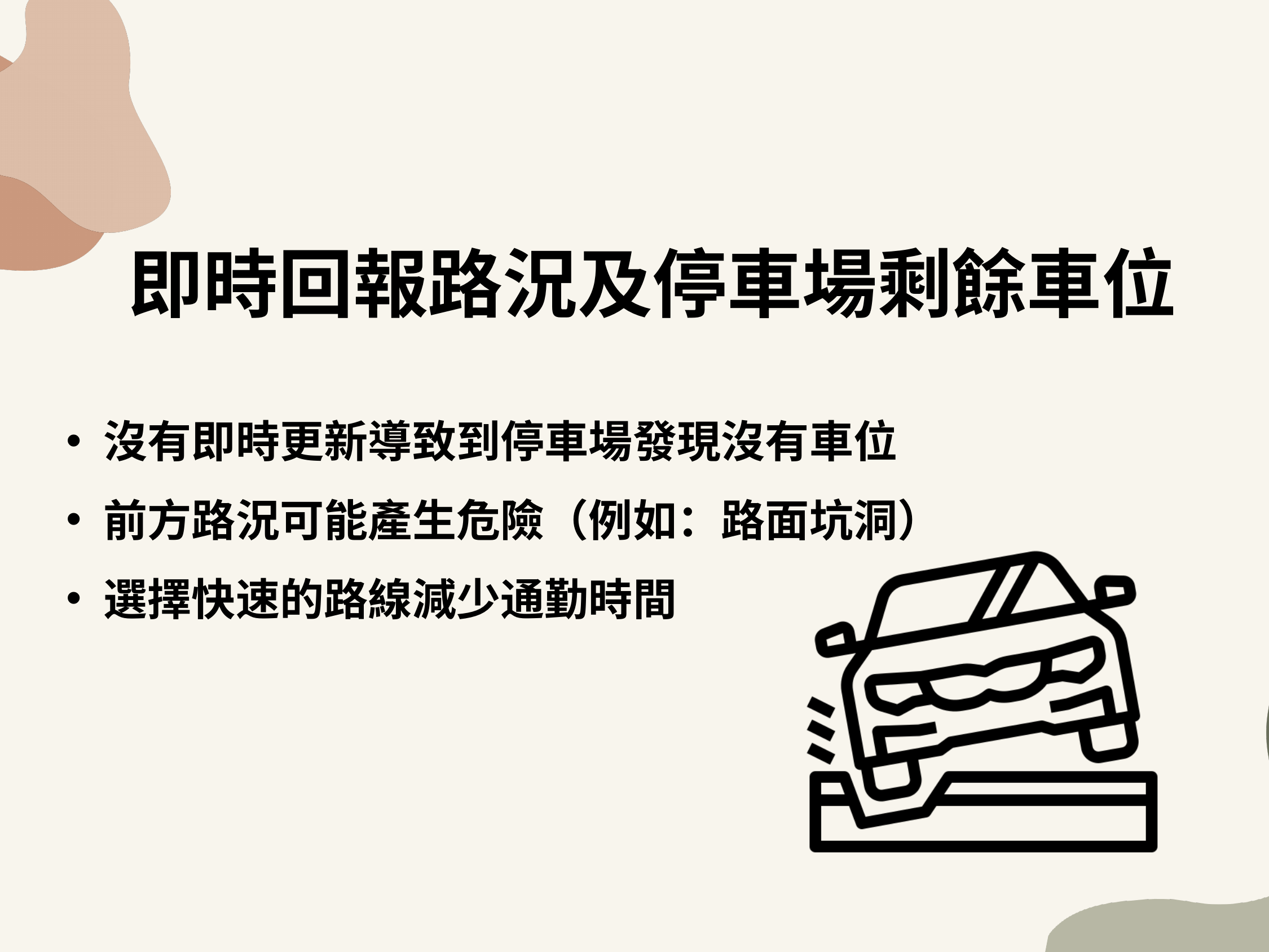

即時回報路況及停車場剩餘車位
沒有即時更新導致到停車場發現沒有車位
前方路況可能產生危險（例如：路面坑洞）
選擇快速的路線減少通勤時間